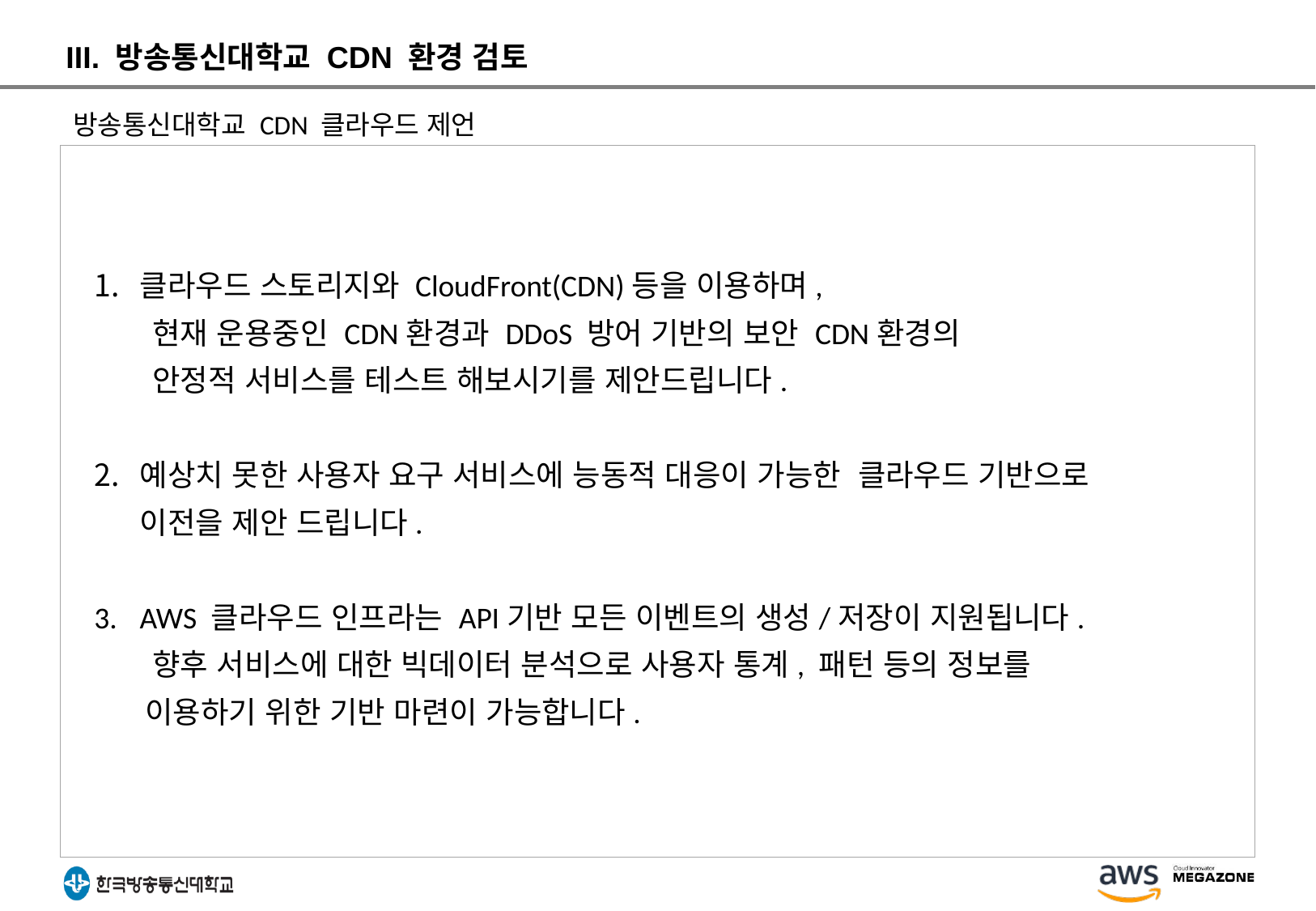

III. 방송통신대학교 CDN 환경 검토
방송통신대학교 CDN 클라우드 제언
클라우드 스토리지와 CloudFront(CDN)등을 이용하며,
      현재 운용중인 CDN환경과 DDoS 방어 기반의 보안 CDN환경의
      안정적 서비스를 테스트 해보시기를 제안드립니다.

예상치 못한 사용자 요구 서비스에 능동적 대응이 가능한  클라우드 기반으로  이전을 제안 드립니다.

AWS 클라우드 인프라는 API기반 모든 이벤트의 생성/저장이 지원됩니다.
      향후 서비스에 대한 빅데이터 분석으로 사용자 통계, 패턴 등의 정보를
      이용하기 위한 기반 마련이 가능합니다.